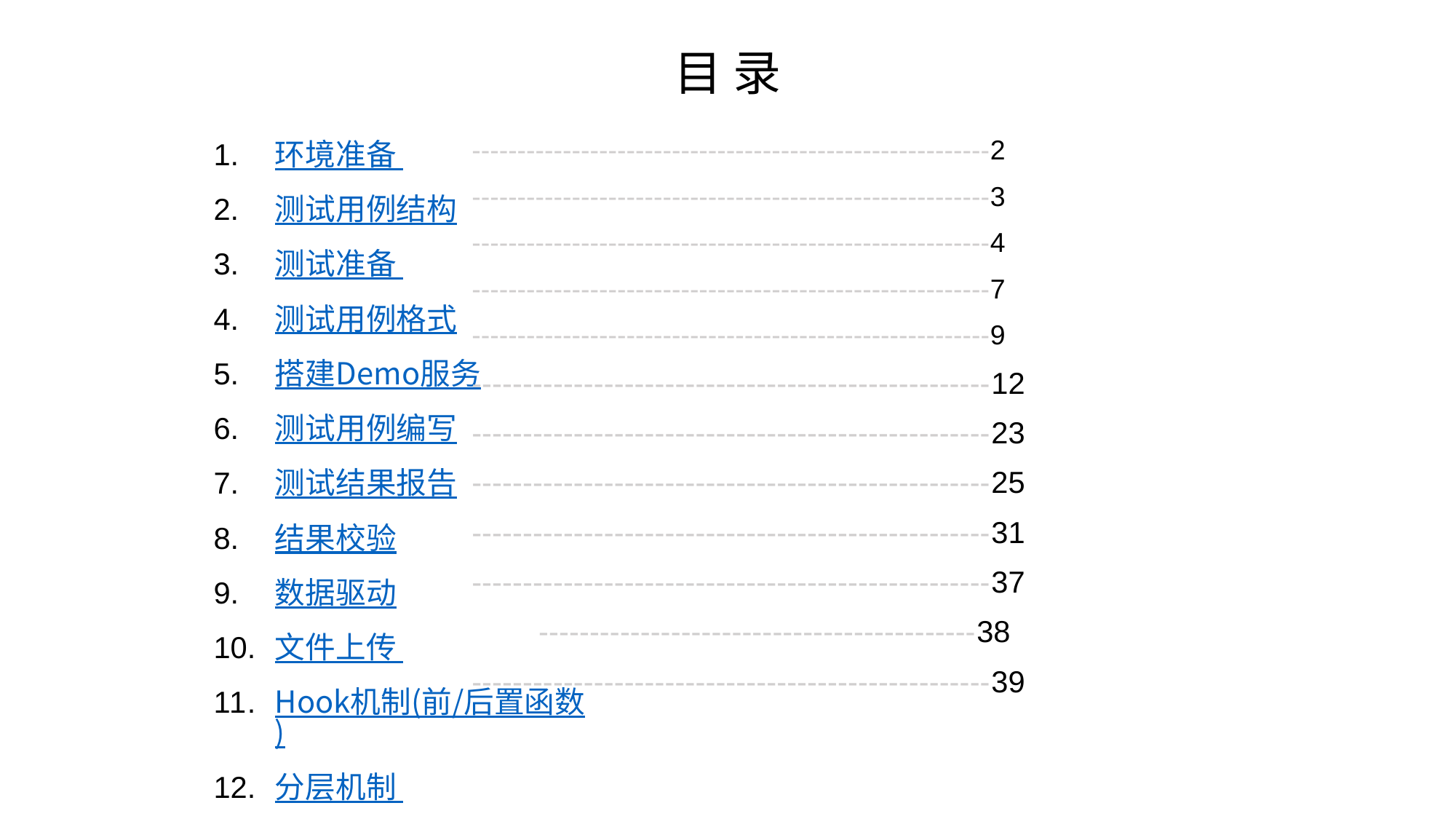

# 目 录
环境准备
测试用例结构
测试准备
测试用例格式
搭建Demo服务
测试用例编写
测试结果报告
结果校验
数据驱动
文件上传
Hook机制(前/后置函数)
分层机制
---------------------------------------------------------2
---------------------------------------------------------3
---------------------------------------------------------4
---------------------------------------------------------7
---------------------------------------------------------9
---------------------------------------------------12
---------------------------------------------------23
---------------------------------------------------25
---------------------------------------------------31
---------------------------------------------------37
        -------------------------------------------38
---------------------------------------------------39